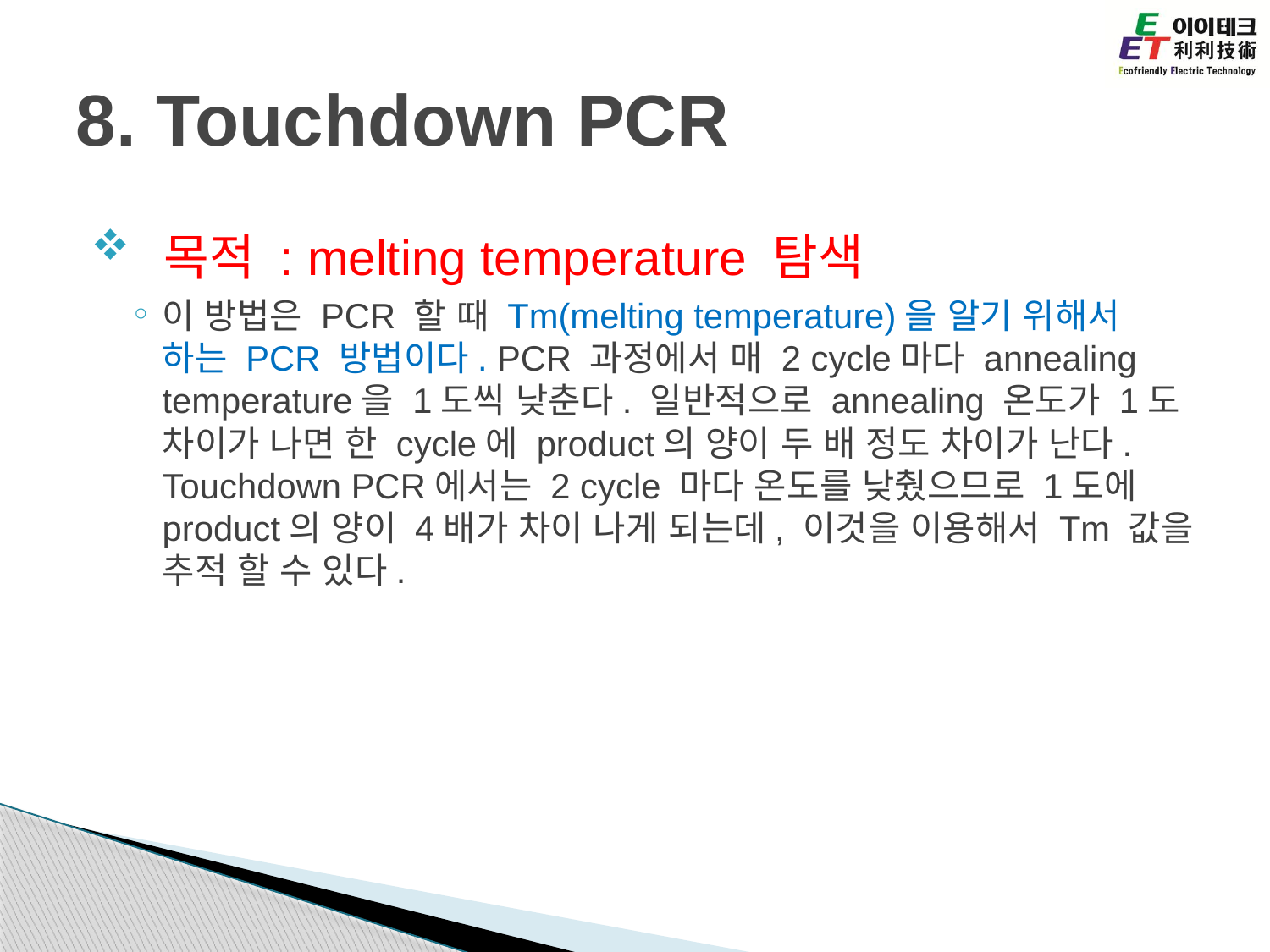

# 8. Touchdown PCR
 목적 : melting temperature 탐색
이 방법은 PCR 할 때 Tm(melting temperature)을 알기 위해서 하는 PCR 방법이다. PCR 과정에서 매 2 cycle마다 annealing temperature을 1도씩 낮춘다. 일반적으로 annealing 온도가 1도 차이가 나면 한 cycle에 product의 양이 두 배 정도 차이가 난다. Touchdown PCR에서는 2 cycle 마다 온도를 낮췄으므로 1도에 product의 양이 4배가 차이 나게 되는데, 이것을 이용해서 Tm 값을 추적 할 수 있다.